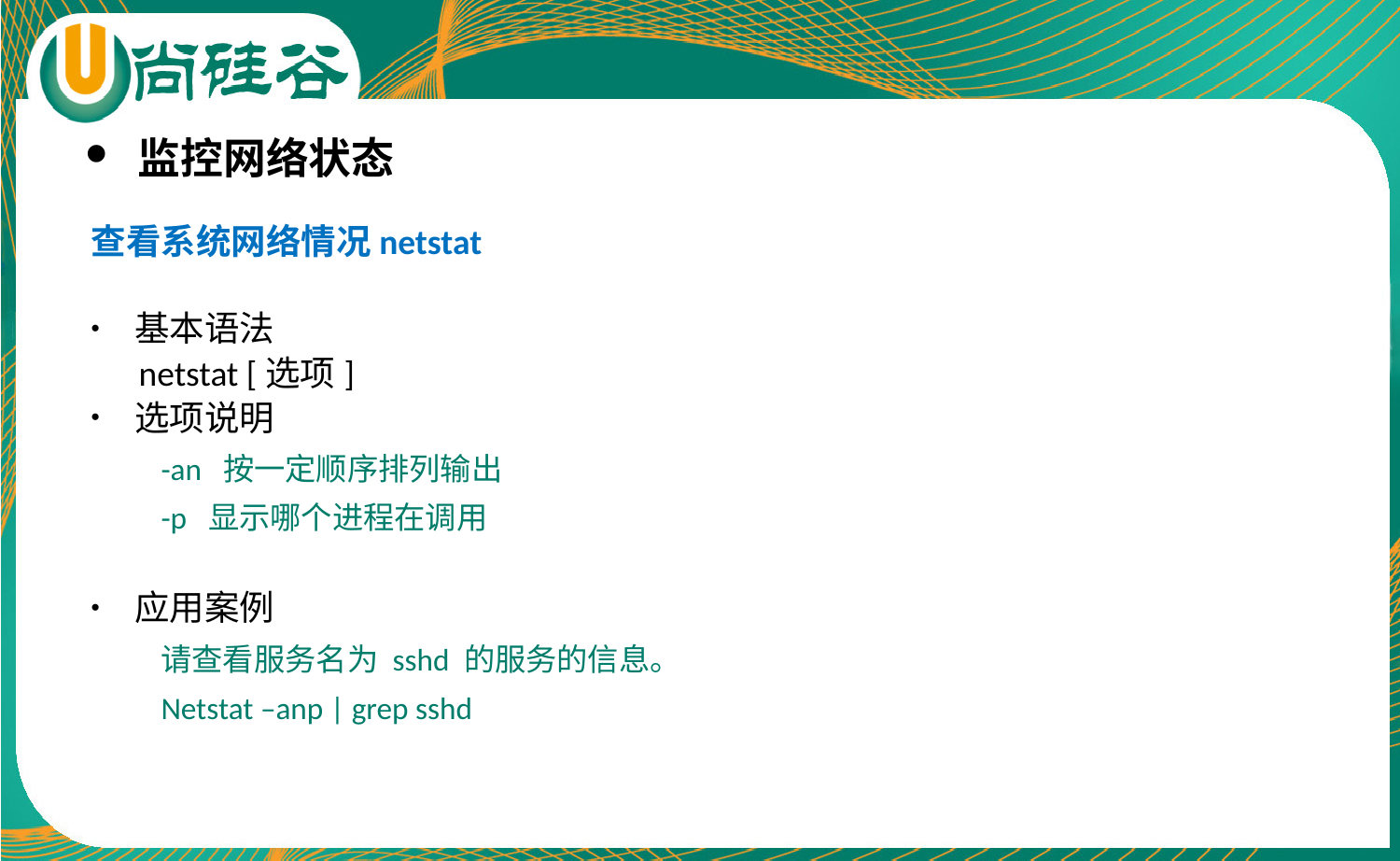

监控网络状态
查看系统网络情况netstat
基本语法
      netstat [选项]
选项说明
-an  按一定顺序排列输出
-p  显示哪个进程在调用

应用案例
请查看服务名为 sshd 的服务的信息。
Netstat –anp | grep sshd